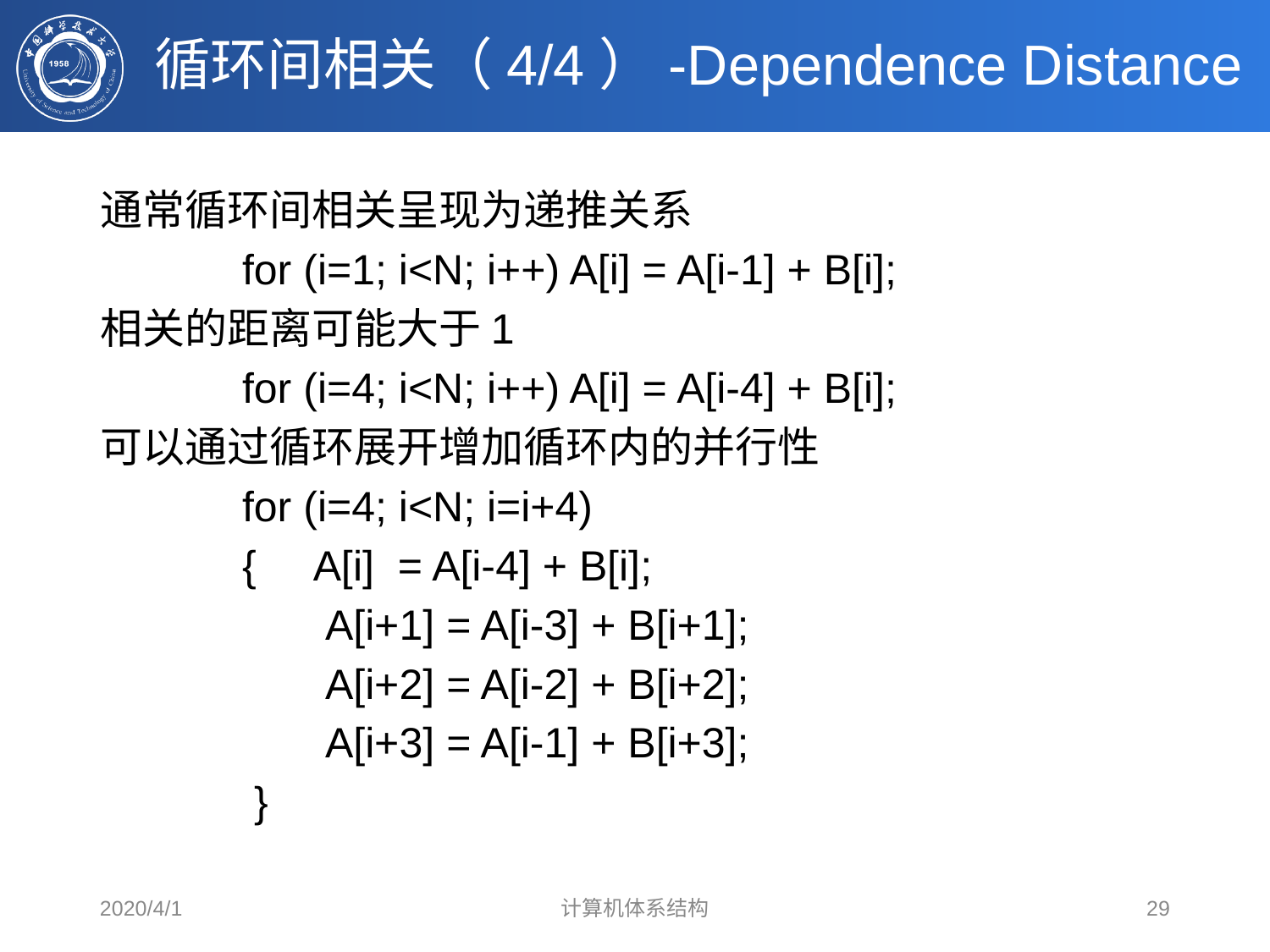

# 循环间相关（4/4）-Dependence Distance

通常循环间相关呈现为递推关系
            for (i=1; i<N; i++) A[i] = A[i-1] + B[i];
相关的距离可能大于1
            for (i=4; i<N; i++) A[i] = A[i-4] + B[i];
可以通过循环展开增加循环内的并行性
            for (i=4; i<N; i=i+4)
            {     A[i]  = A[i-4] + B[i];
                   A[i+1] = A[i-3] + B[i+1];
                   A[i+2] = A[i-2] + B[i+2];
                   A[i+3] = A[i-1] + B[i+3];
             }

2020/4/1
计算机体系结构
29